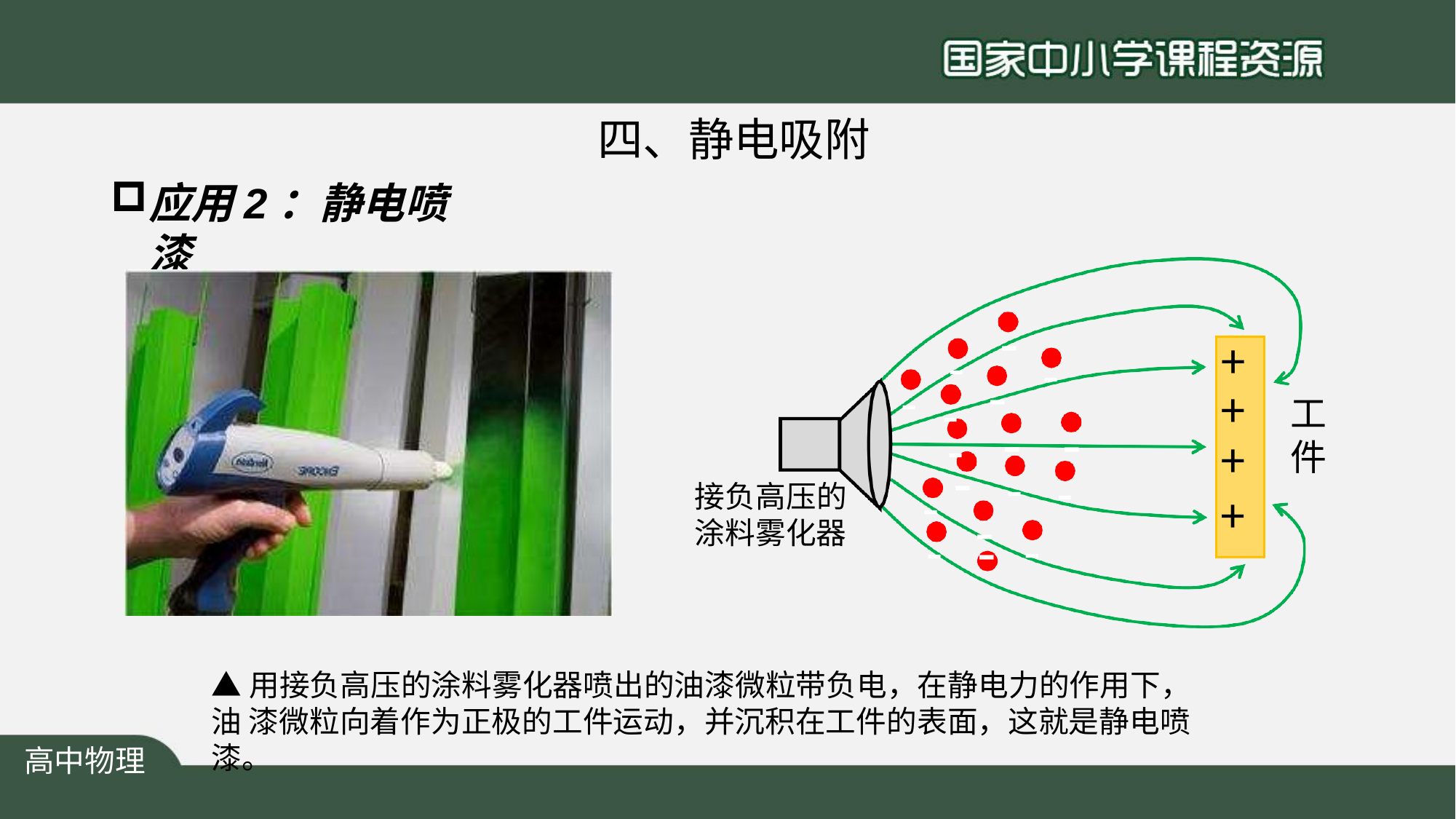

四、静电吸附
应用2：静电喷漆

# -	-	-
-	-	-
+
+
+
+
-	-	-
工 件
- -	-	-
-	-	-
接负高压的 涂料雾化器
-
▲用接负高压的涂料雾化器喷出的油漆微粒带负电，在静电力的作用下，油 漆微粒向着作为正极的工件运动，并沉积在工件的表面，这就是静电喷漆。
高中物理